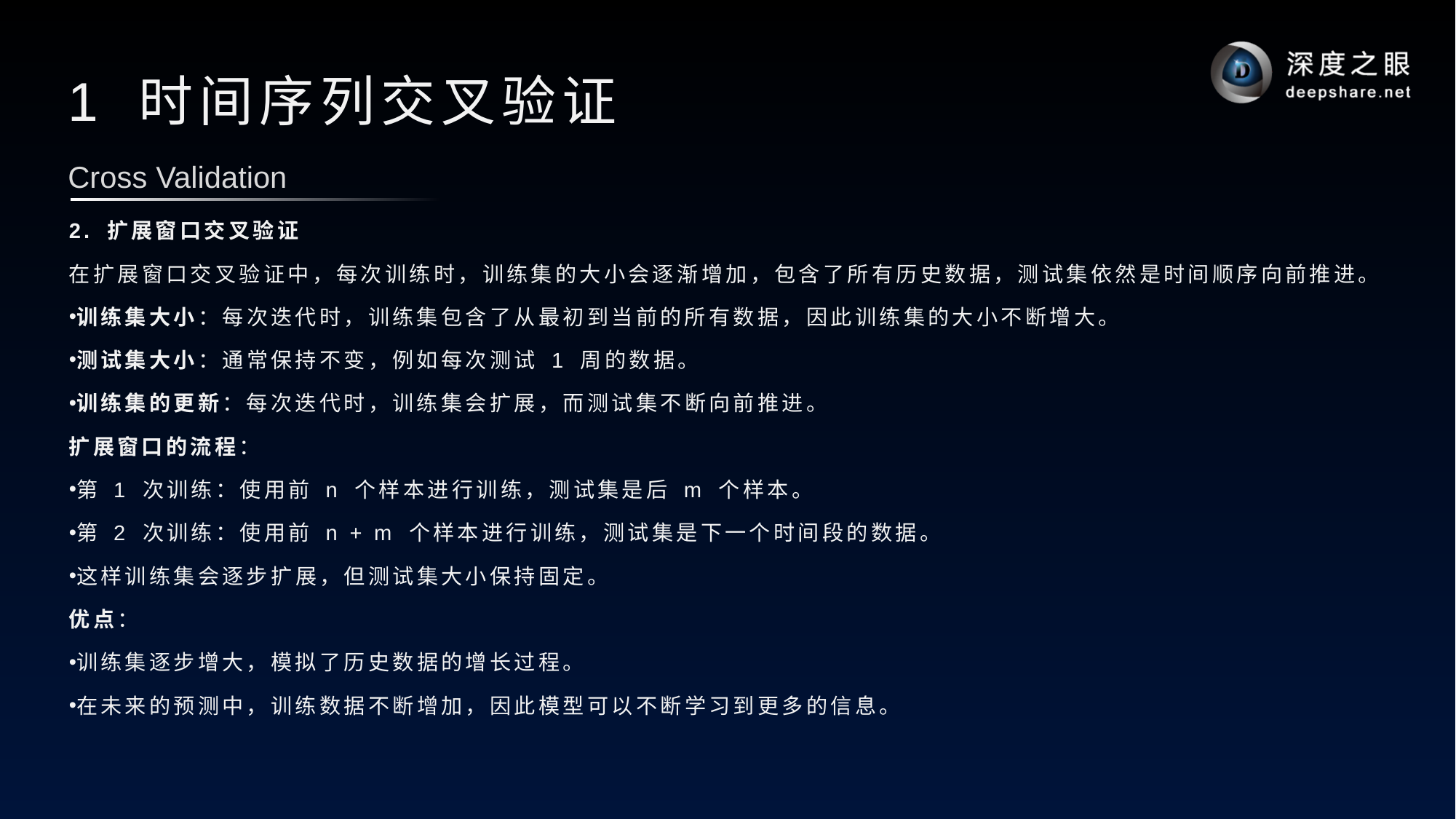

# 1 时间序列交叉验证
Cross Validation
2. 扩展窗口交叉验证
在扩展窗口交叉验证中，每次训练时，训练集的大小会逐渐增加，包含了所有历史数据，测试集依然是时间顺序向前推进。
训练集大小：每次迭代时，训练集包含了从最初到当前的所有数据，因此训练集的大小不断增大。
测试集大小：通常保持不变，例如每次测试 1 周的数据。
训练集的更新：每次迭代时，训练集会扩展，而测试集不断向前推进。
扩展窗口的流程：
第 1 次训练：使用前 n 个样本进行训练，测试集是后 m 个样本。
第 2 次训练：使用前 n + m 个样本进行训练，测试集是下一个时间段的数据。
这样训练集会逐步扩展，但测试集大小保持固定。
优点：
训练集逐步增大，模拟了历史数据的增长过程。
在未来的预测中，训练数据不断增加，因此模型可以不断学习到更多的信息。